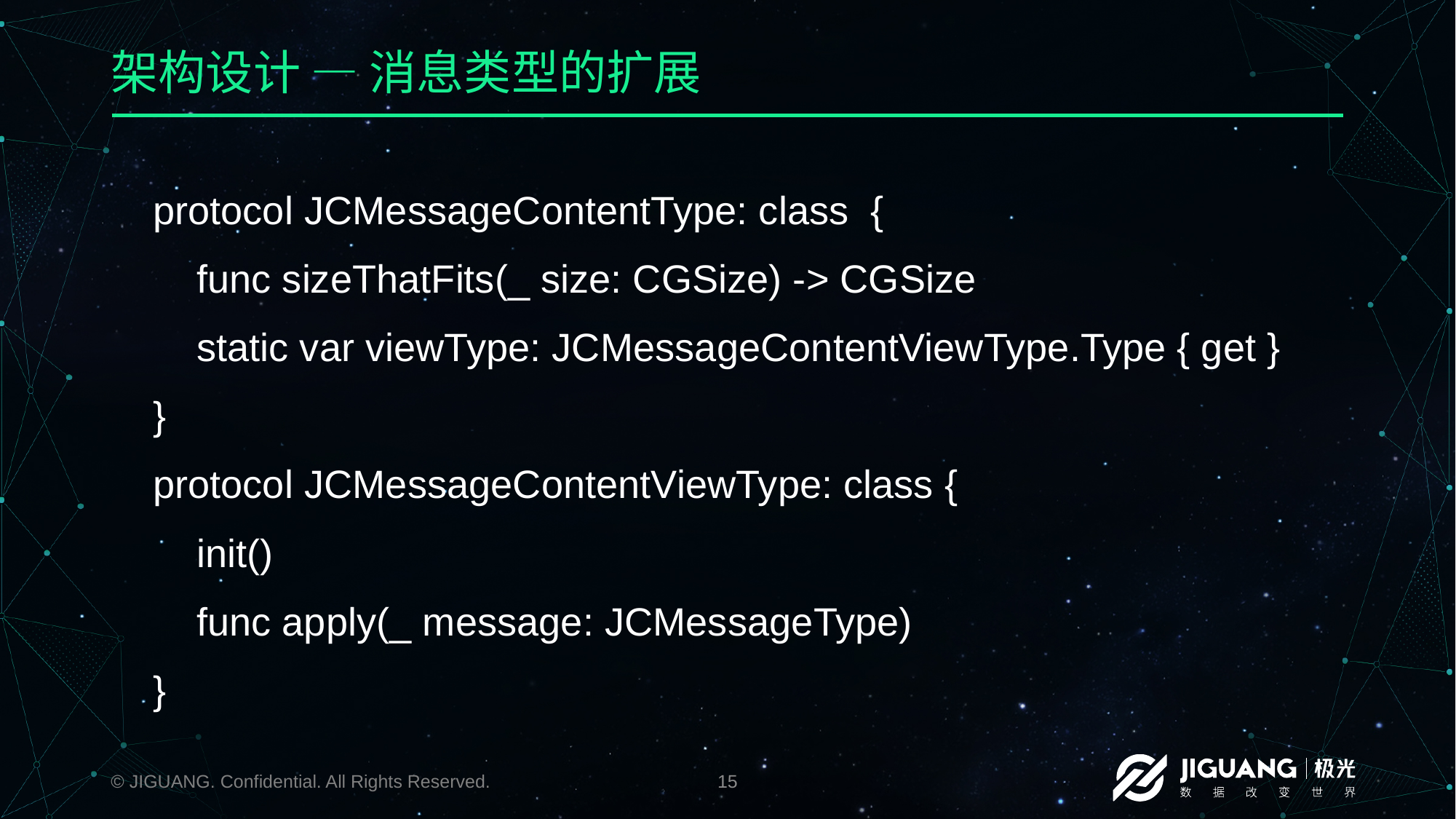

# 架构设计 — 消息类型的扩展
protocol JCMessageContentType: class  {
    func sizeThatFits(_ size: CGSize) -> CGSize
    static var viewType: JCMessageContentViewType.Type { get }
}
protocol JCMessageContentViewType: class {
    init()
    func apply(_ message: JCMessageType)
}

© JIGUANG. Confidential. All Rights Reserved.
15